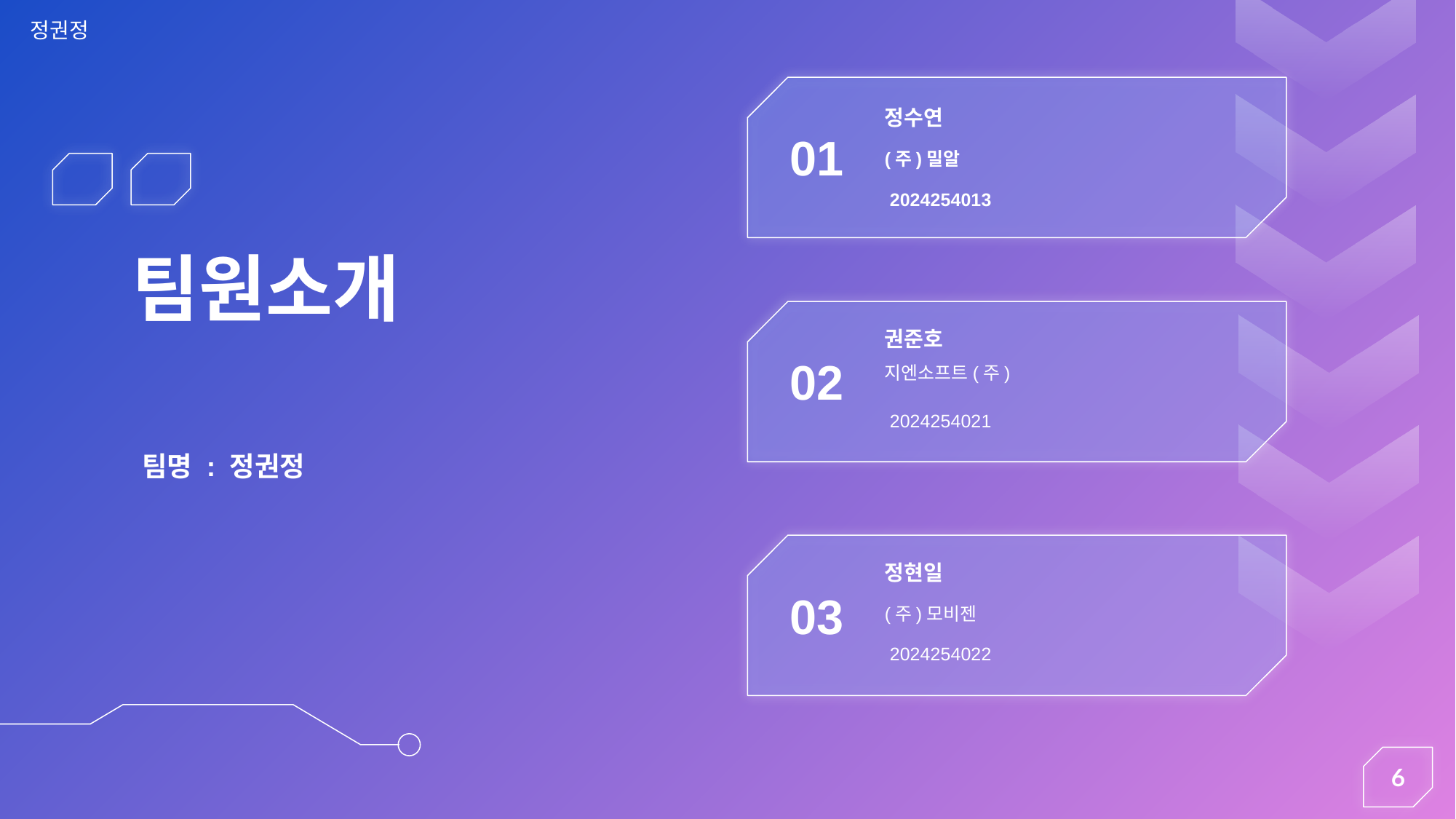

정수연

01
(주)밀알

 2024254013
팀원소개
권준호
지엔소프트(주)

02

 2024254021
팀명 : 정권정
정현일
03
(주)모비젠
 2024254022